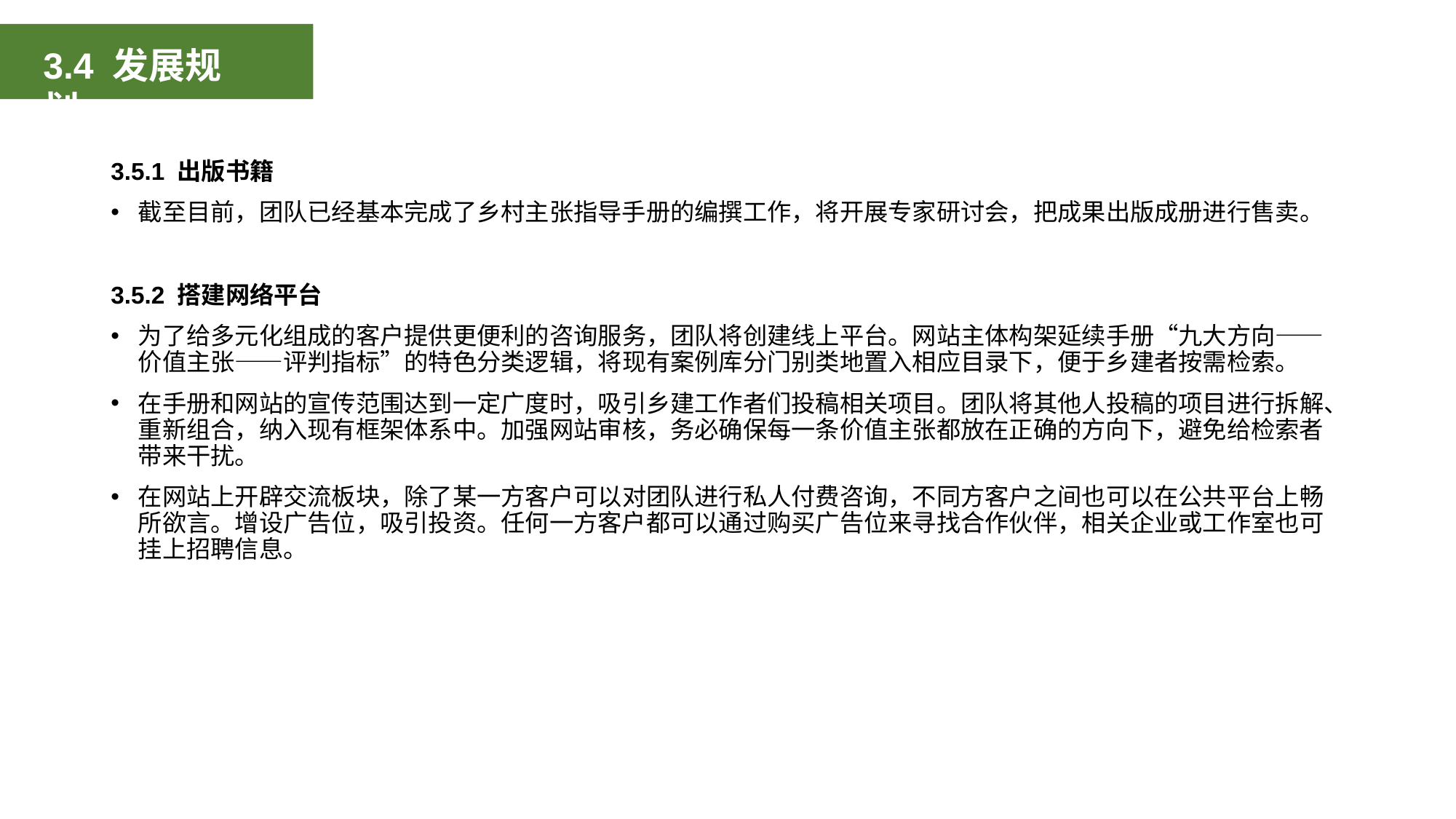

3.4 发展规划
3.5.1 出版书籍
截至目前，团队已经基本完成了乡村主张指导手册的编撰工作，将开展专家研讨会，把成果出版成册进行售卖。

3.5.2 搭建网络平台
为了给多元化组成的客户提供更便利的咨询服务，团队将创建线上平台。网站主体构架延续手册“九大方向——价值主张——评判指标”的特色分类逻辑，将现有案例库分门别类地置入相应目录下，便于乡建者按需检索。
在手册和网站的宣传范围达到一定广度时，吸引乡建工作者们投稿相关项目。团队将其他人投稿的项目进行拆解、重新组合，纳入现有框架体系中。加强网站审核，务必确保每一条价值主张都放在正确的方向下，避免给检索者带来干扰。
在网站上开辟交流板块，除了某一方客户可以对团队进行私人付费咨询，不同方客户之间也可以在公共平台上畅所欲言。增设广告位，吸引投资。任何一方客户都可以通过购买广告位来寻找合作伙伴，相关企业或工作室也可挂上招聘信息。